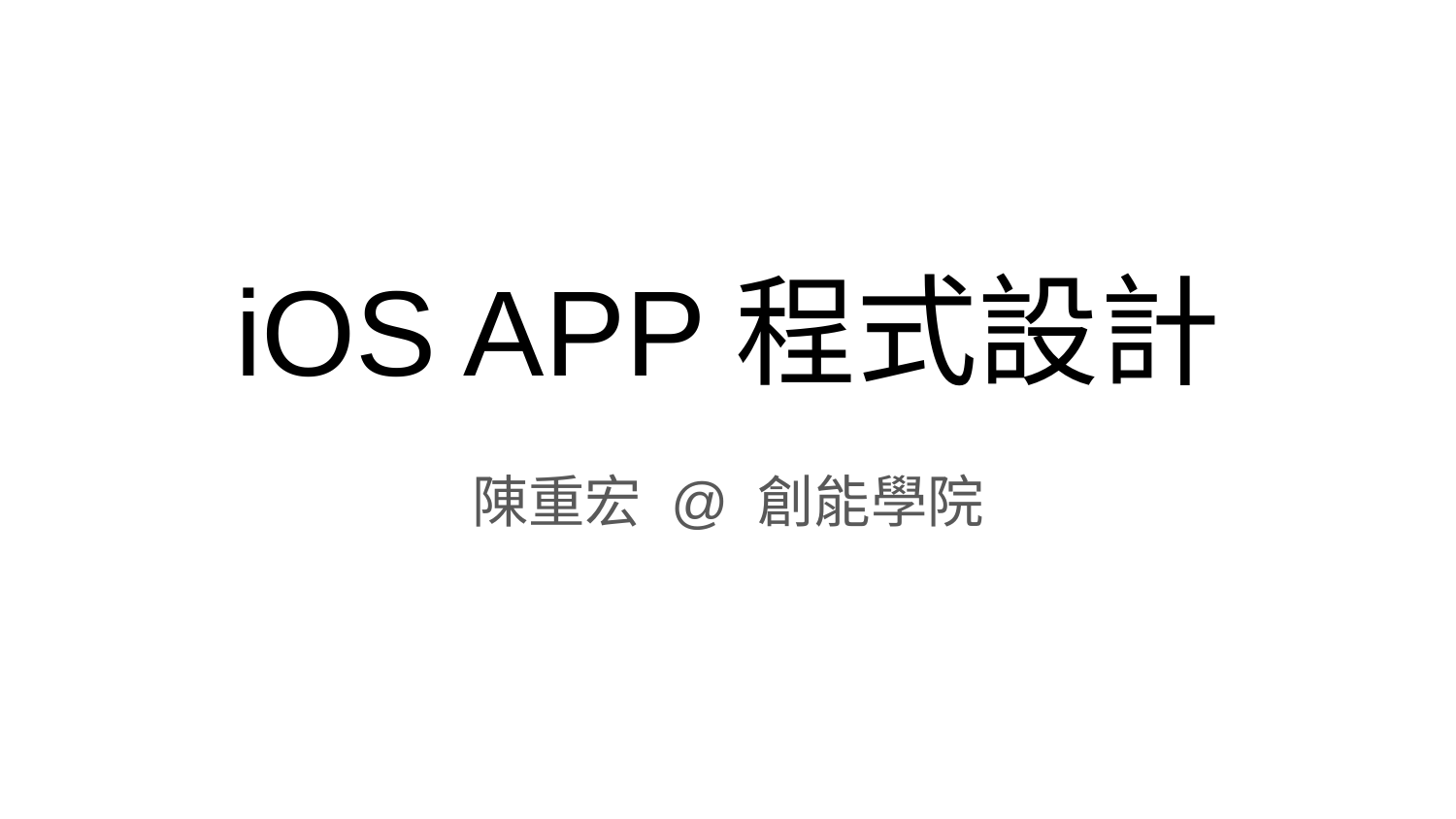

# iOS APP程式設計
陳重宏 @ 創能學院

keny@gis.tw